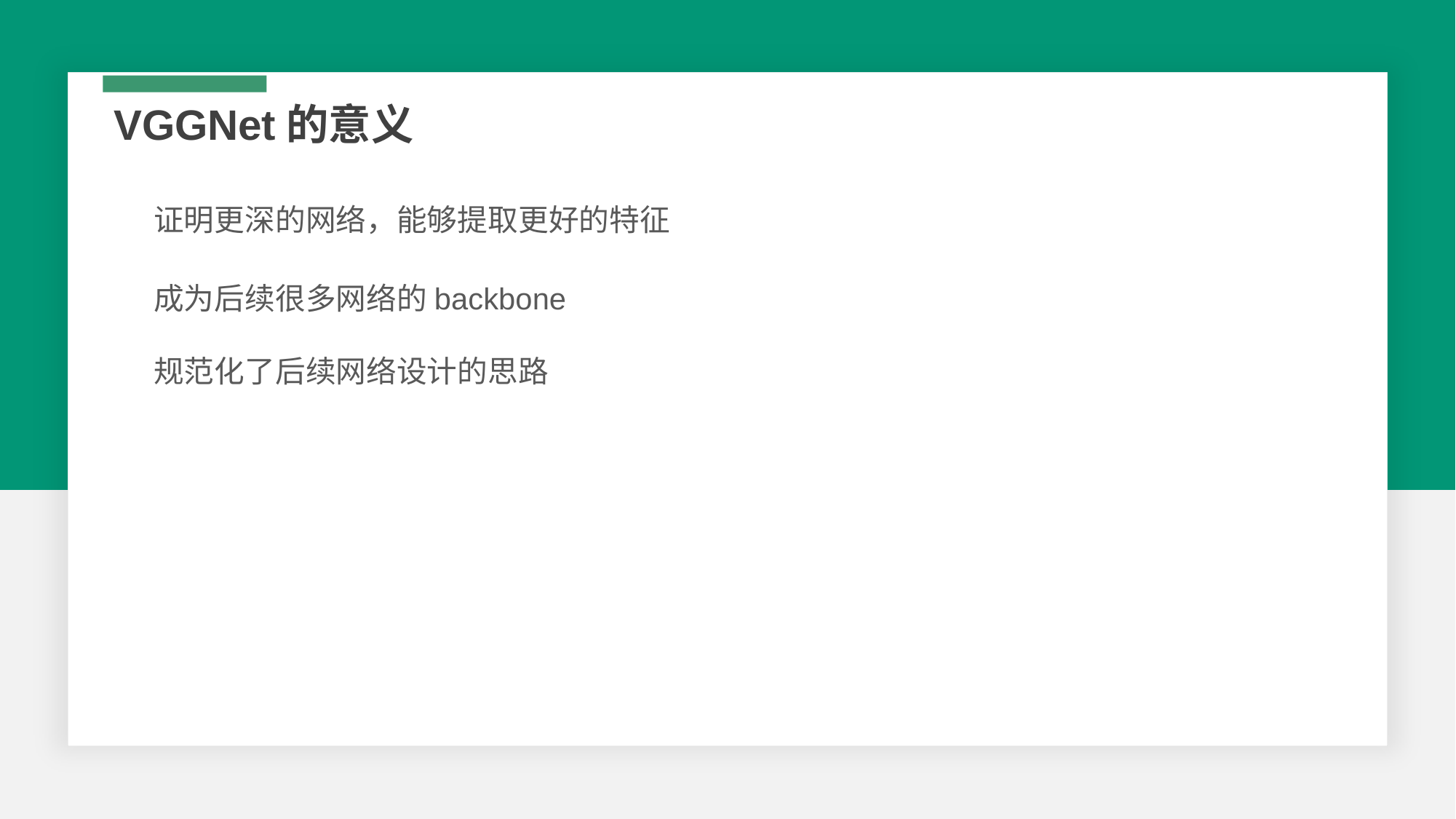

VGGNet的意义
证明更深的网络，能够提取更好的特征
成为后续很多网络的backbone
规范化了后续网络设计的思路